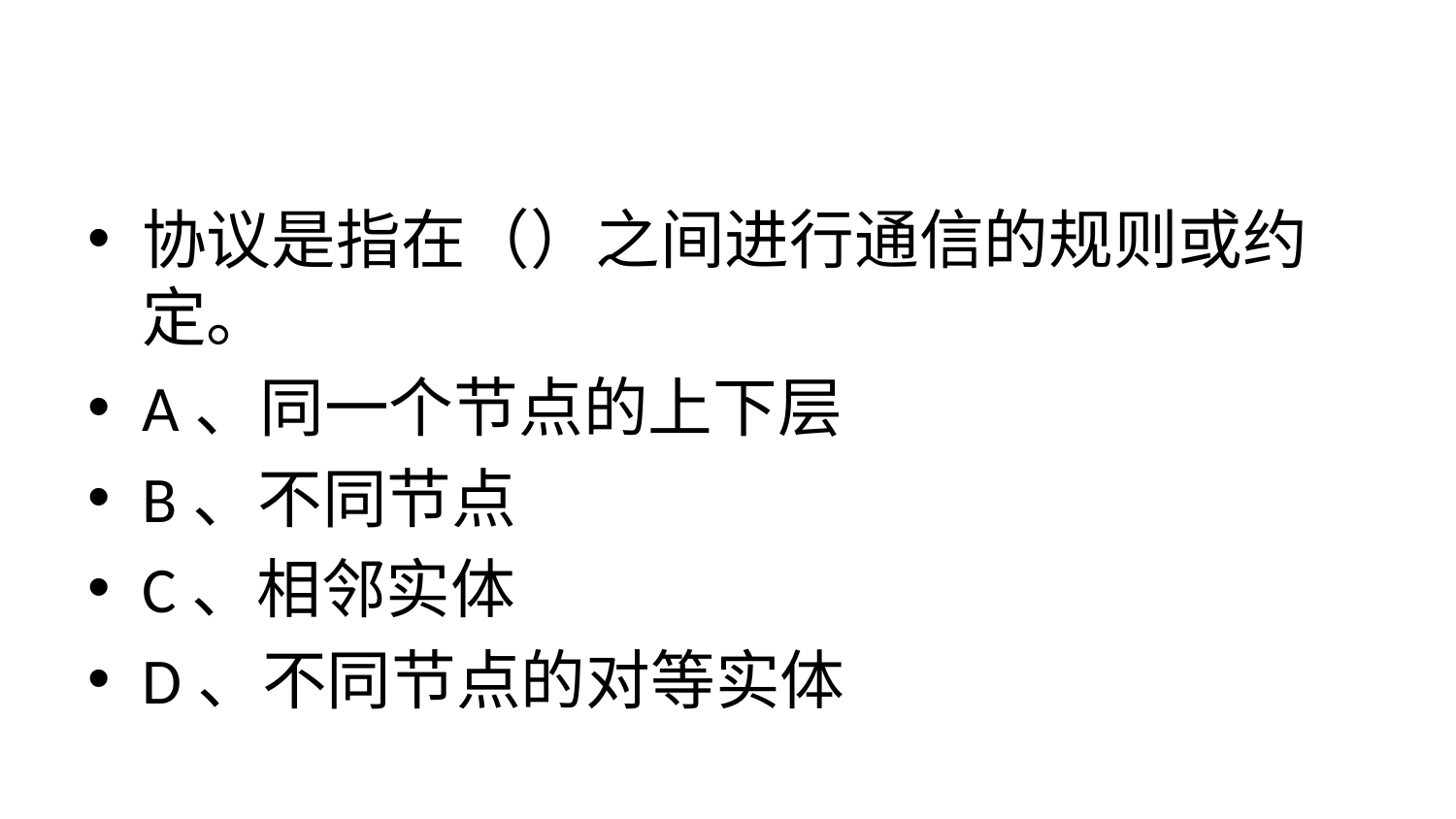

#
协议是指在（）之间进行通信的规则或约定。
A、同一个节点的上下层
B、不同节点
C、相邻实体
D、不同节点的对等实体